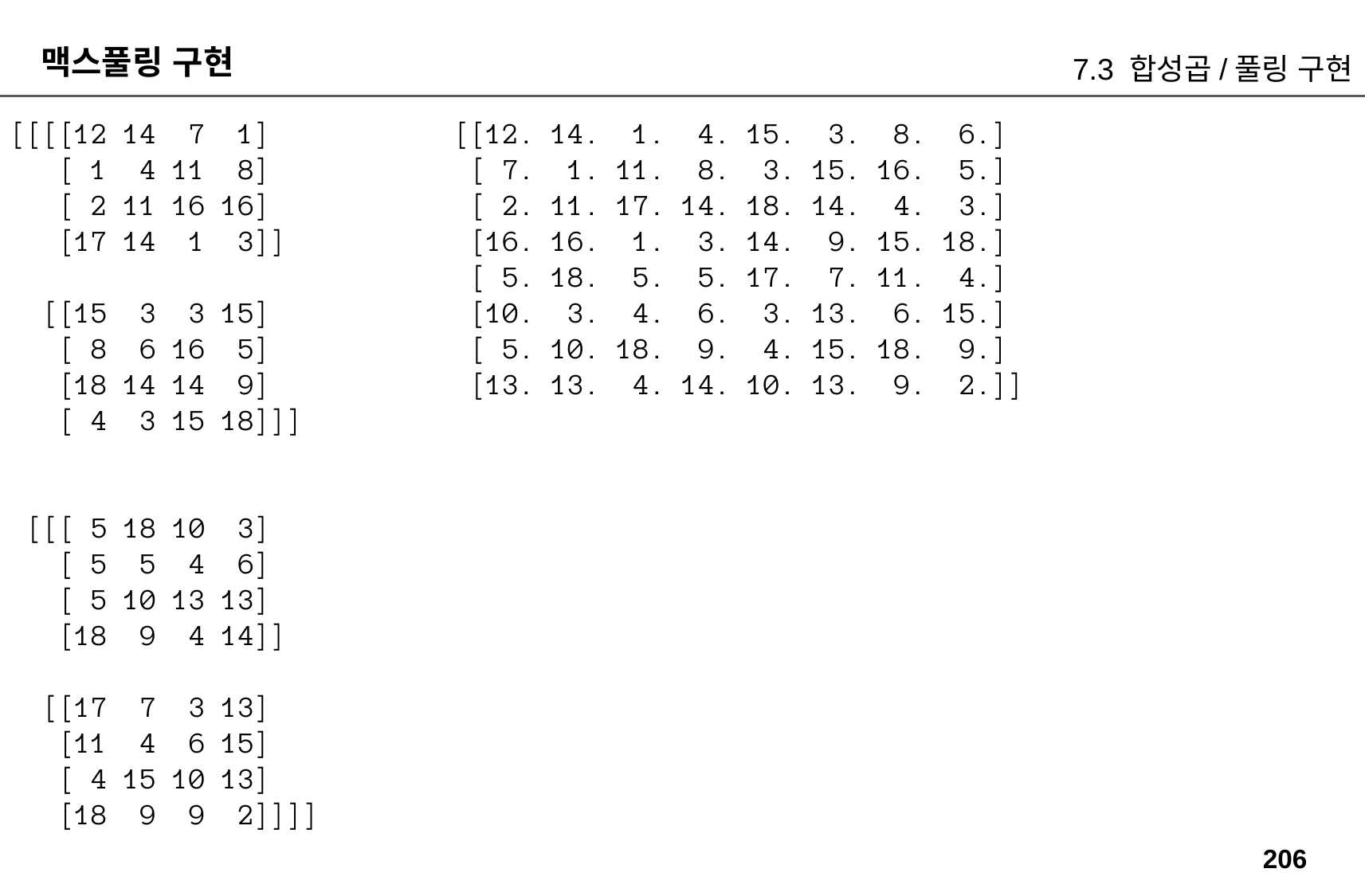

맥스풀링 구현
7.3 합성곱/풀링 구현
[[[[12 14  7  1]
   [ 1  4 11  8]
   [ 2 11 16 16]
   [17 14  1  3]]

  [[15  3  3 15]
   [ 8  6 16  5]
   [18 14 14  9]
   [ 4  3 15 18]]]

 [[[ 5 18 10  3]
   [ 5  5  4  6]
   [ 5 10 13 13]
   [18  9  4 14]]

  [[17  7  3 13]
   [11  4  6 15]
   [ 4 15 10 13]
   [18  9  9  2]]]]
[[12. 14.  1.  4. 15.  3.  8.  6.]
 [ 7.  1. 11.  8.  3. 15. 16.  5.]
 [ 2. 11. 17. 14. 18. 14.  4.  3.]
 [16. 16.  1.  3. 14.  9. 15. 18.]
 [ 5. 18.  5.  5. 17.  7. 11.  4.]
 [10.  3.  4.  6.  3. 13.  6. 15.]
 [ 5. 10. 18.  9.  4. 15. 18.  9.]
 [13. 13.  4. 14. 10. 13.  9.  2.]]